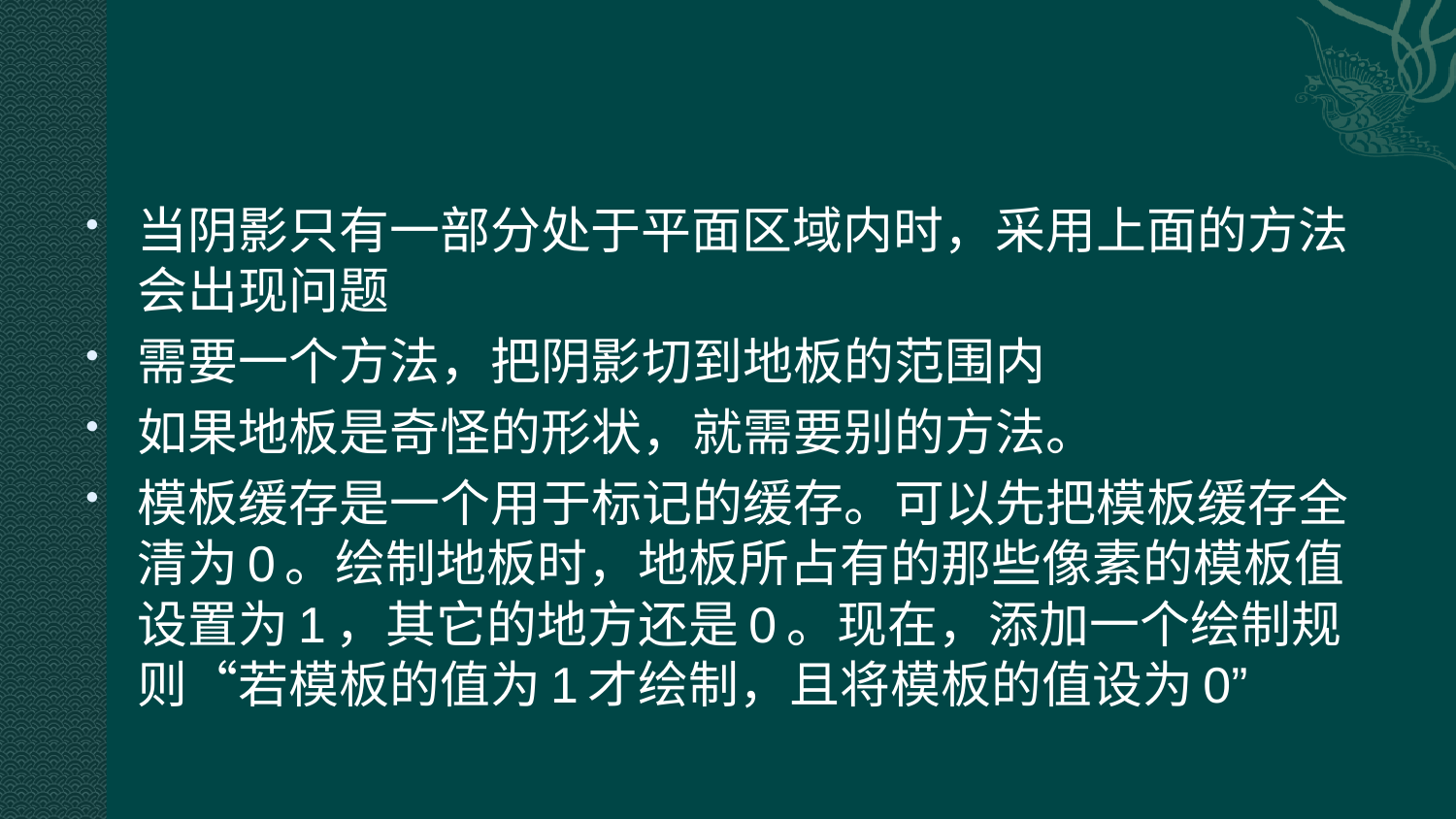

#
当阴影只有一部分处于平面区域内时，采用上面的方法会出现问题
需要一个方法，把阴影切到地板的范围内
如果地板是奇怪的形状，就需要别的方法。
模板缓存是一个用于标记的缓存。可以先把模板缓存全清为0。绘制地板时，地板所占有的那些像素的模板值设置为1，其它的地方还是0。现在，添加一个绘制规则“若模板的值为1才绘制，且将模板的值设为0”